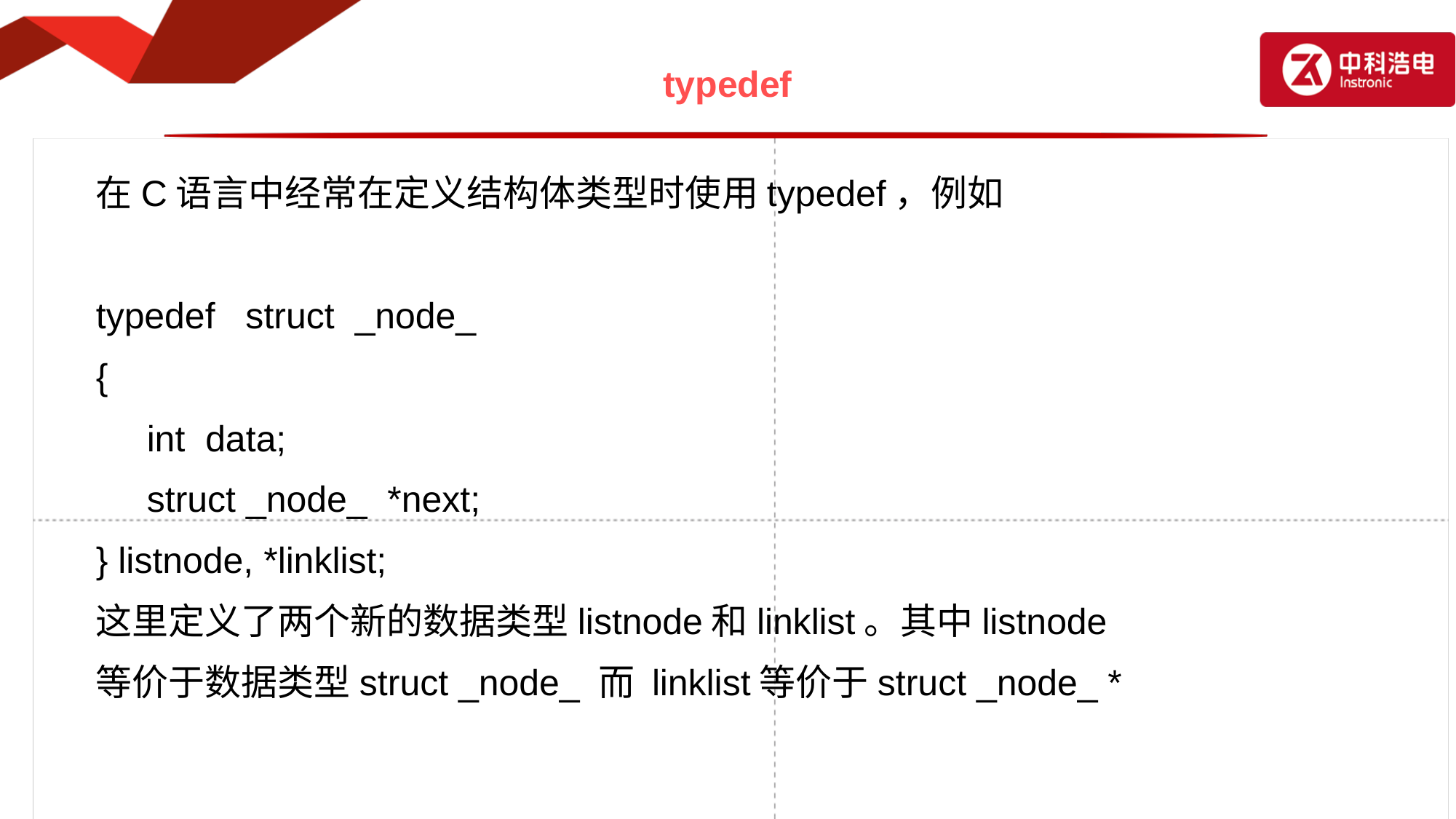

# typedef
在C语言中经常在定义结构体类型时使用typedef，例如

typedef   struct  _node_
{
     int  data;
     struct _node_  *next;
} listnode, *linklist;
这里定义了两个新的数据类型listnode和linklist。其中listnode
等价于数据类型struct _node_ 而 linklist等价于struct _node_ *